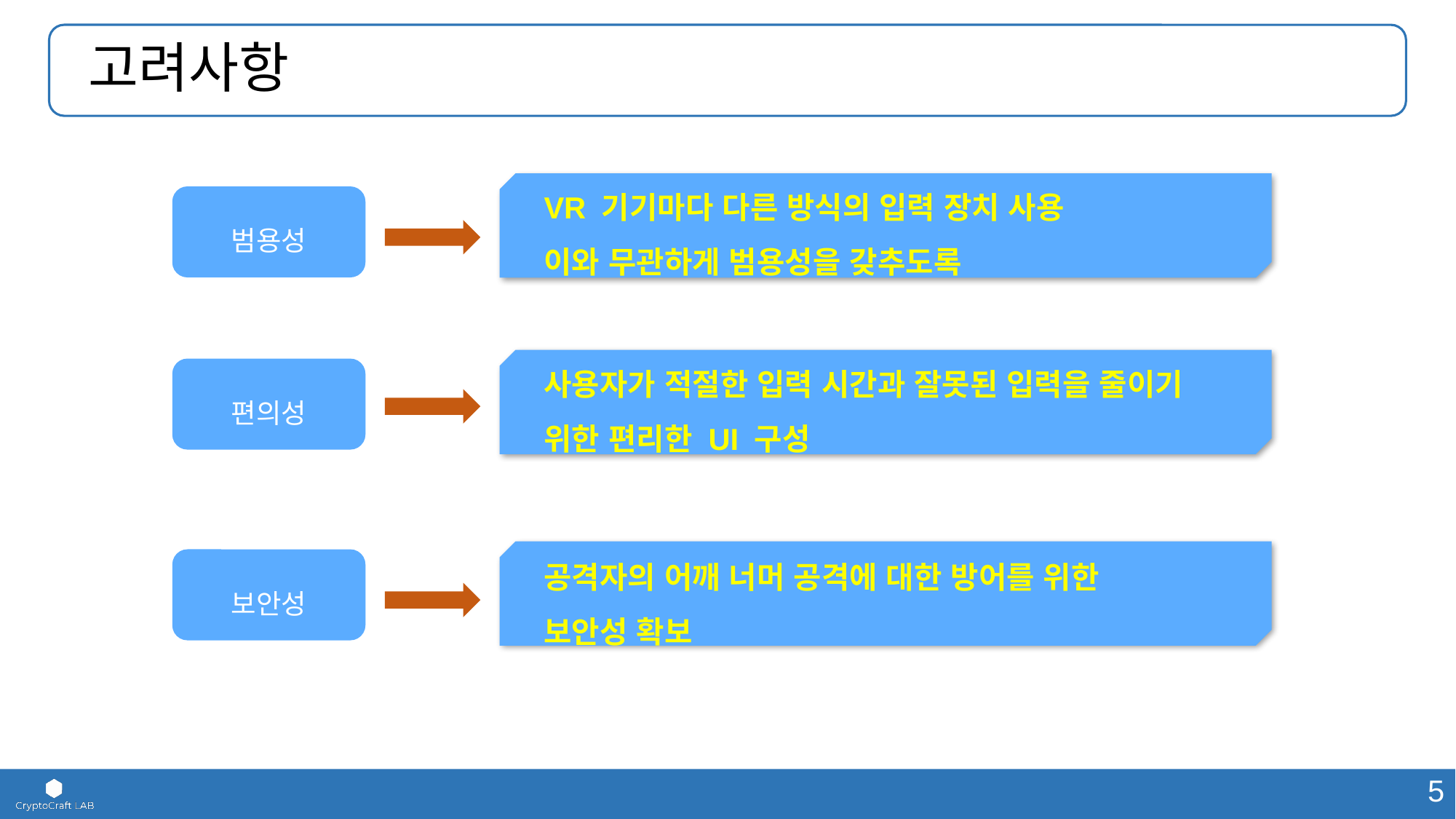

# 고려사항
VR 기기마다 다른 방식의 입력 장치 사용
이와 무관하게 범용성을 갖추도록

범용성

사용자가 적절한 입력 시간과 잘못된 입력을 줄이기 위한 편리한 UI 구성

편의성

공격자의 어깨 너머 공격에 대한 방어를 위한
보안성 확보

보안성